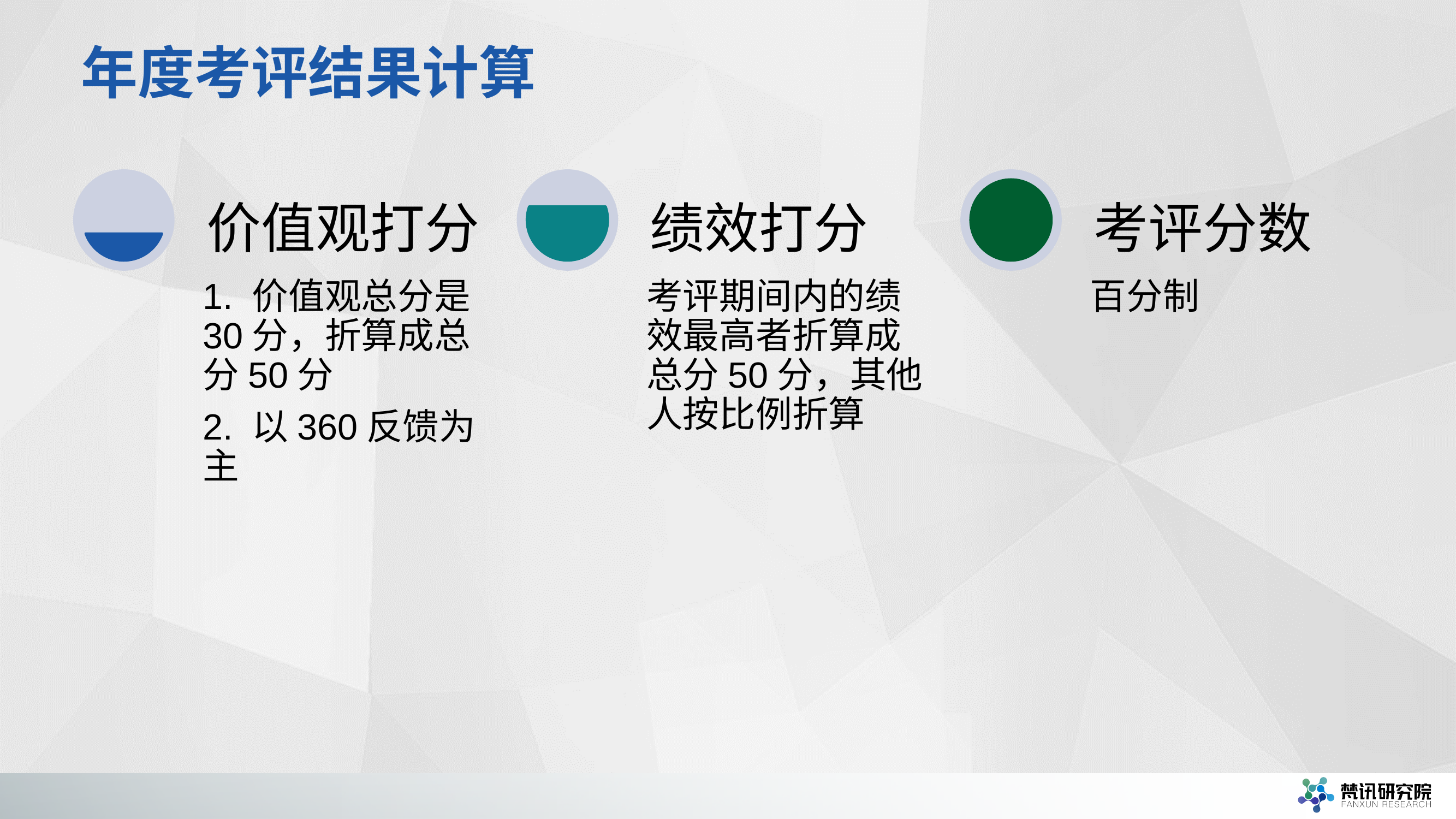

# 年度考评结果计算
1. 价值观总分是30分，折算成总分50分
2. 以360反馈为主
价值观打分
考评期间内的绩效最高者折算成总分50分，其他人按比例折算
绩效打分
百分制
考评分数